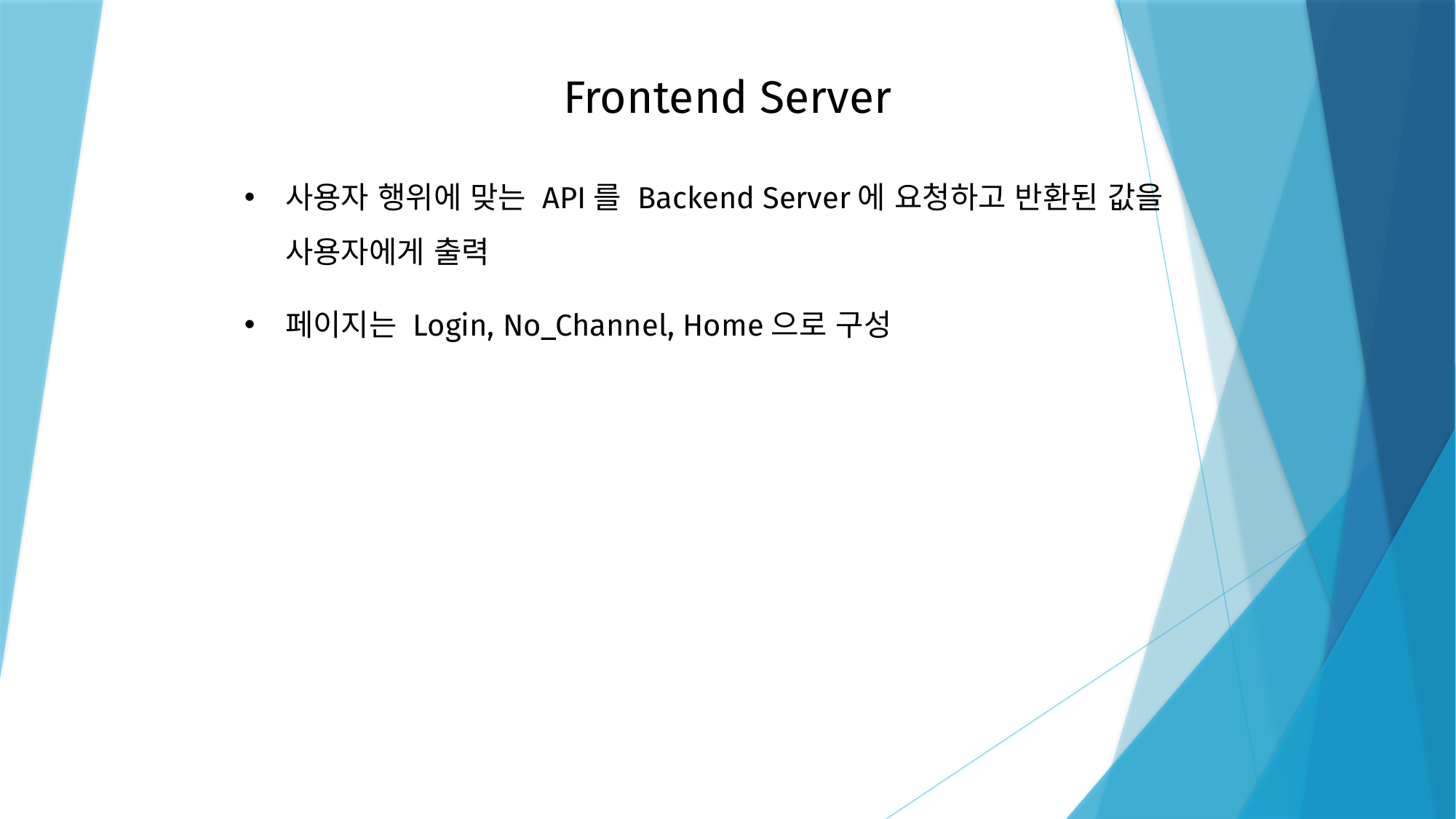

Frontend Server
사용자 행위에 맞는 API를 Backend Server에 요청하고 반환된 값을 사용자에게 출력
페이지는 Login, No_Channel, Home으로 구성